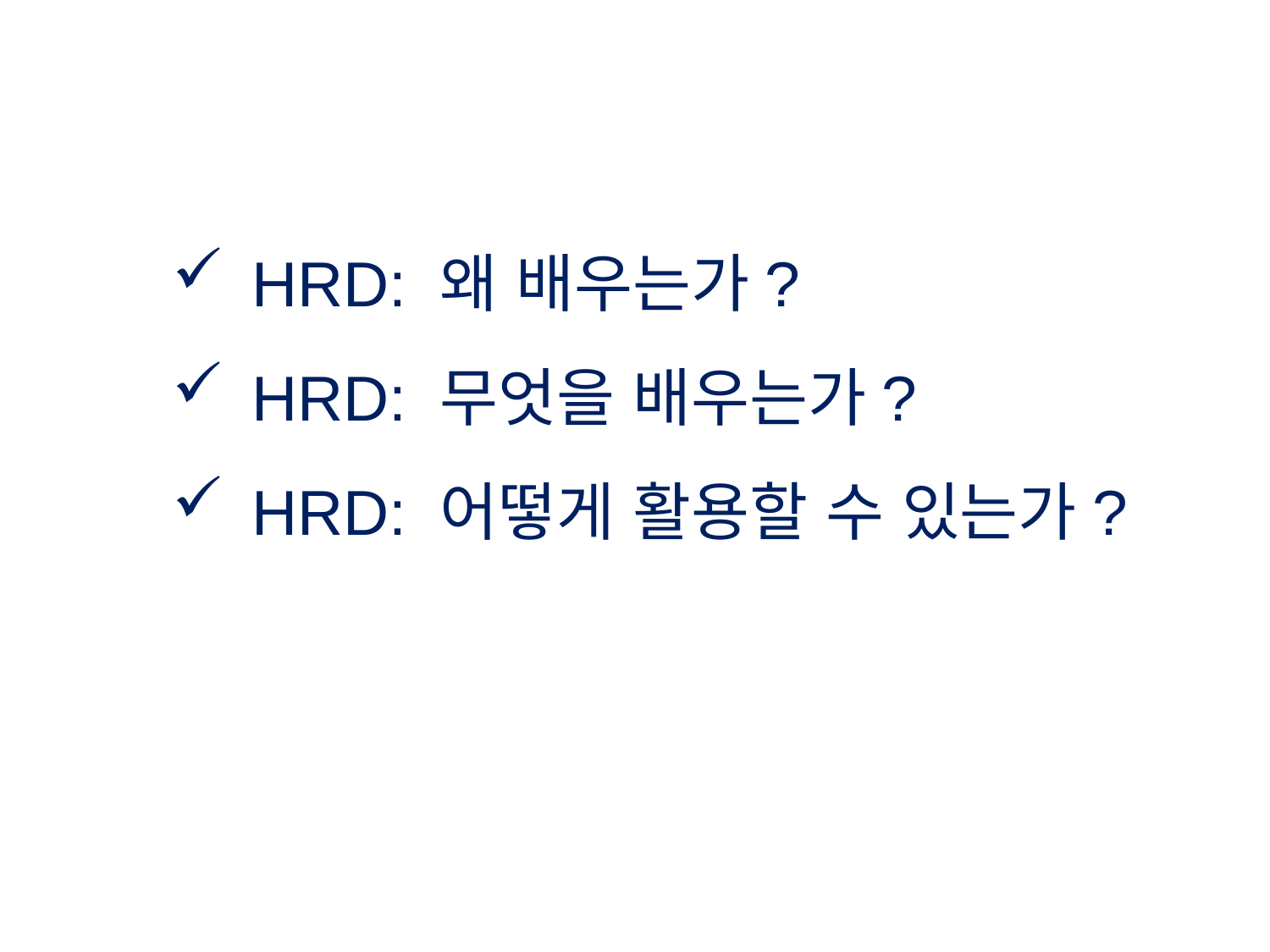

HRD: 왜 배우는가?
HRD: 무엇을 배우는가?
HRD: 어떻게 활용할 수 있는가?